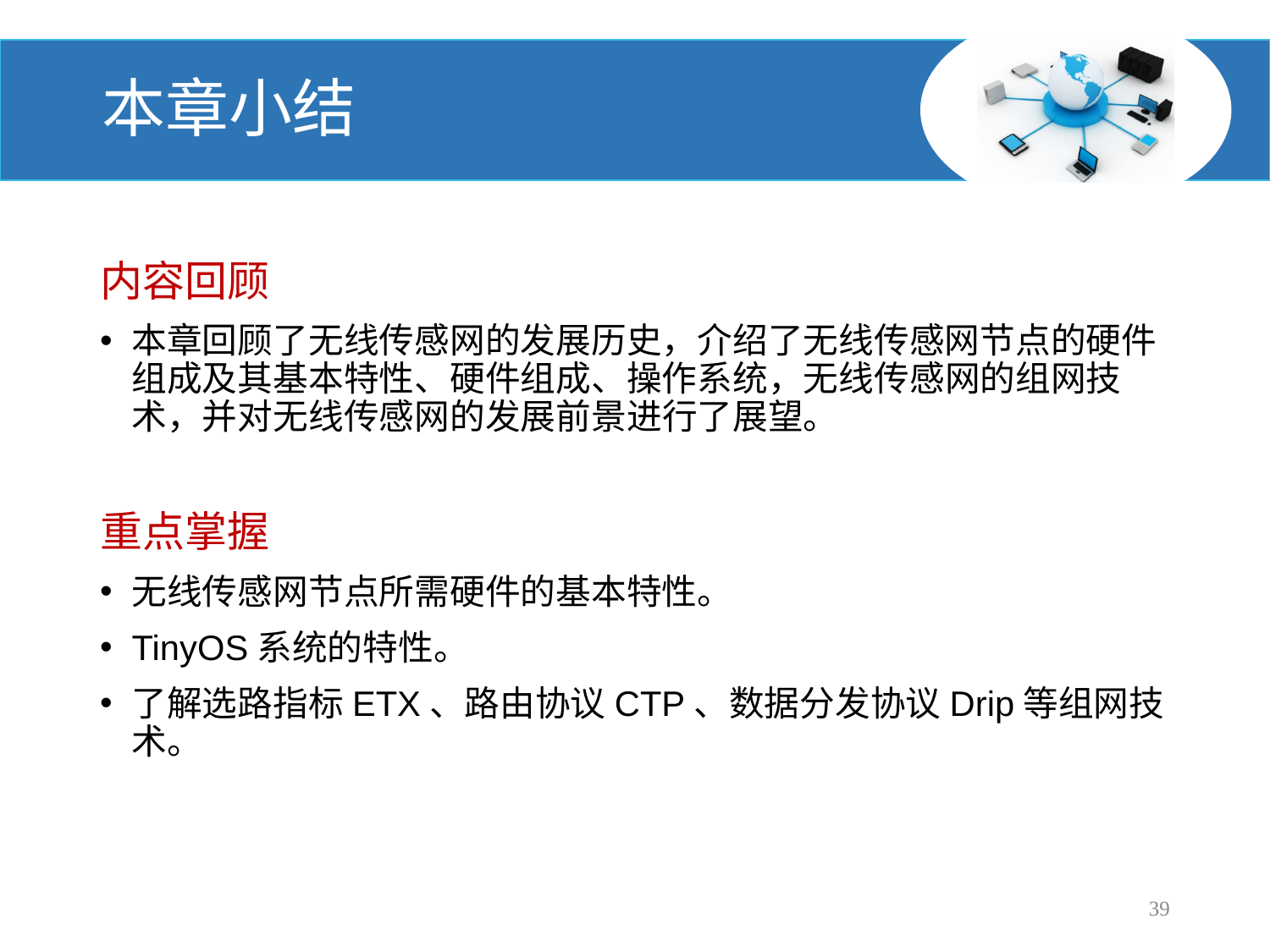

# 本章小结
内容回顾
本章回顾了无线传感网的发展历史，介绍了无线传感网节点的硬件组成及其基本特性、硬件组成、操作系统，无线传感网的组网技术，并对无线传感网的发展前景进行了展望。

重点掌握
无线传感网节点所需硬件的基本特性。
TinyOS系统的特性。
了解选路指标ETX、路由协议CTP、数据分发协议Drip等组网技术。
39